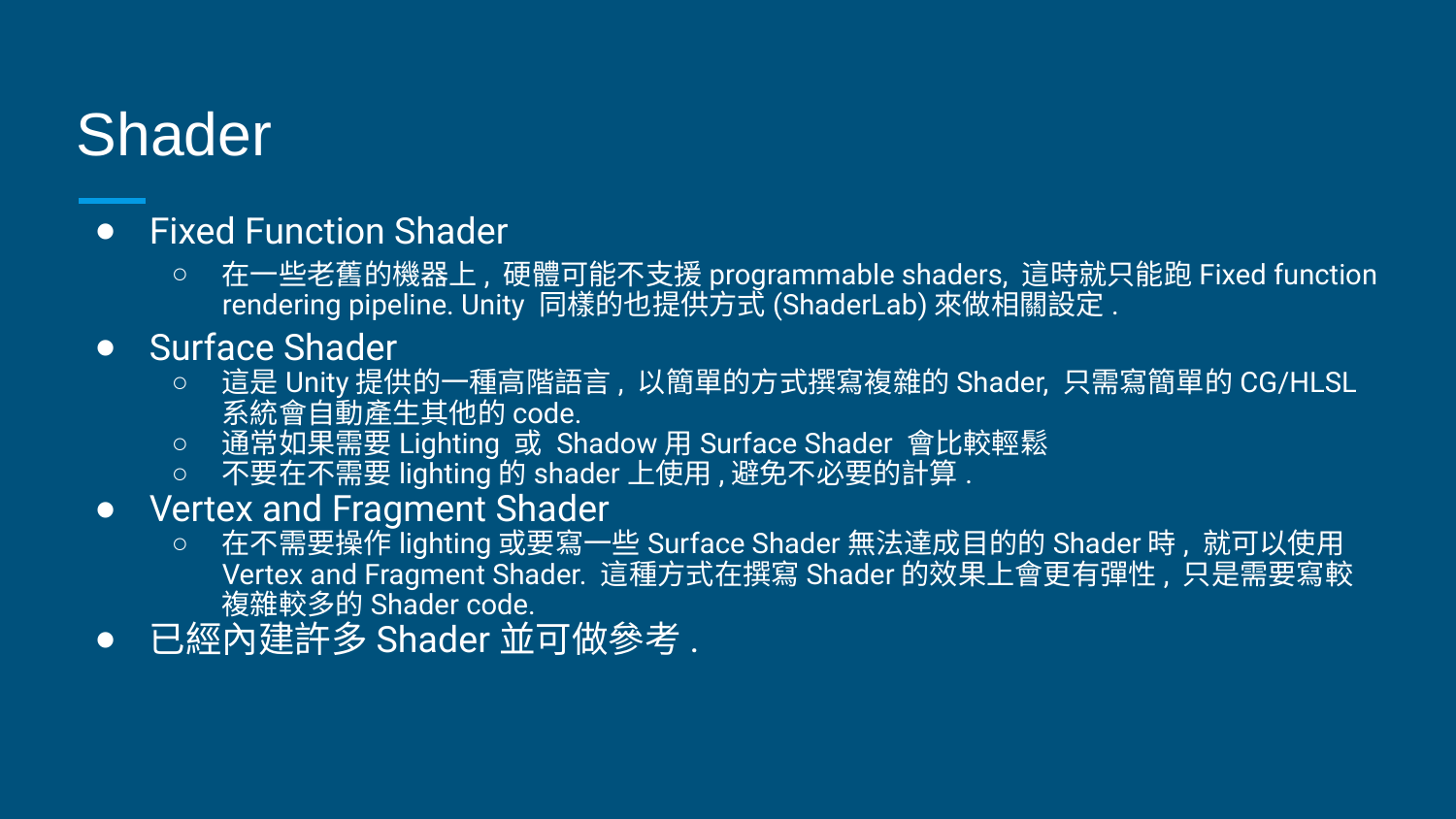

# Shader
Fixed Function Shader
在一些老舊的機器上, 硬體可能不支援programmable shaders, 這時就只能跑Fixed function rendering pipeline. Unity 同樣的也提供方式(ShaderLab)來做相關設定.
Surface Shader
這是Unity提供的一種高階語言, 以簡單的方式撰寫複雜的Shader, 只需寫簡單的CG/HLSL系統會自動產生其他的code.
通常如果需要Lighting 或 Shadow用Surface Shader 會比較輕鬆
不要在不需要lighting的shader上使用,避免不必要的計算.
Vertex and Fragment Shader
在不需要操作lighting或要寫一些Surface Shader無法達成目的的Shader時, 就可以使用Vertex and Fragment Shader. 這種方式在撰寫Shader的效果上會更有彈性, 只是需要寫較複雜較多的Shader code.
已經內建許多Shader並可做參考.